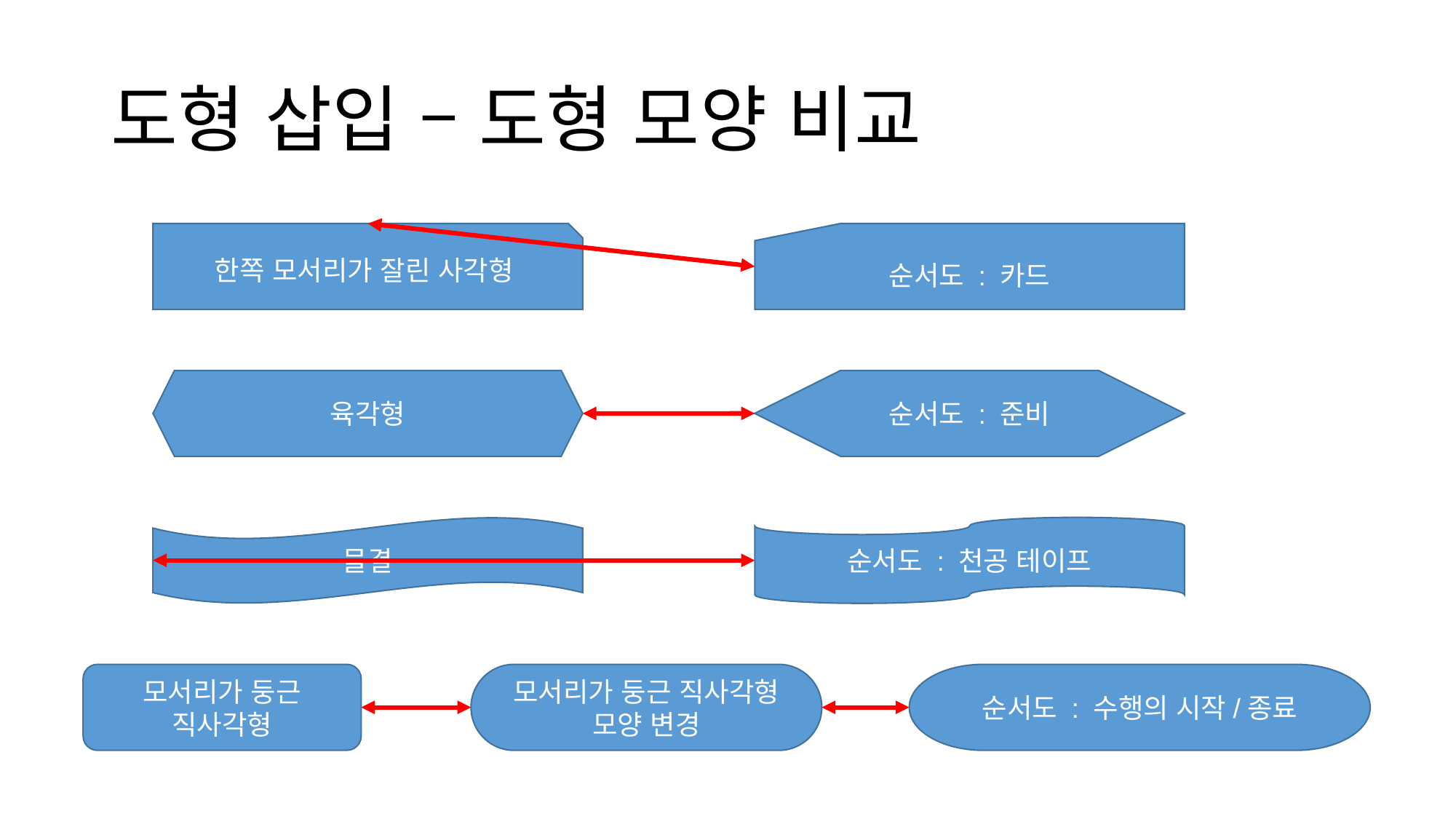

# 도형 삽입 – 도형 모양 비교
한쪽 모서리가 잘린 사각형
순서도 : 카드
육각형
순서도 : 준비
물결
순서도 : 천공 테이프
순서도 : 수행의 시작/종료
모서리가 둥근 직사각형
모서리가 둥근 직사각형
모양 변경